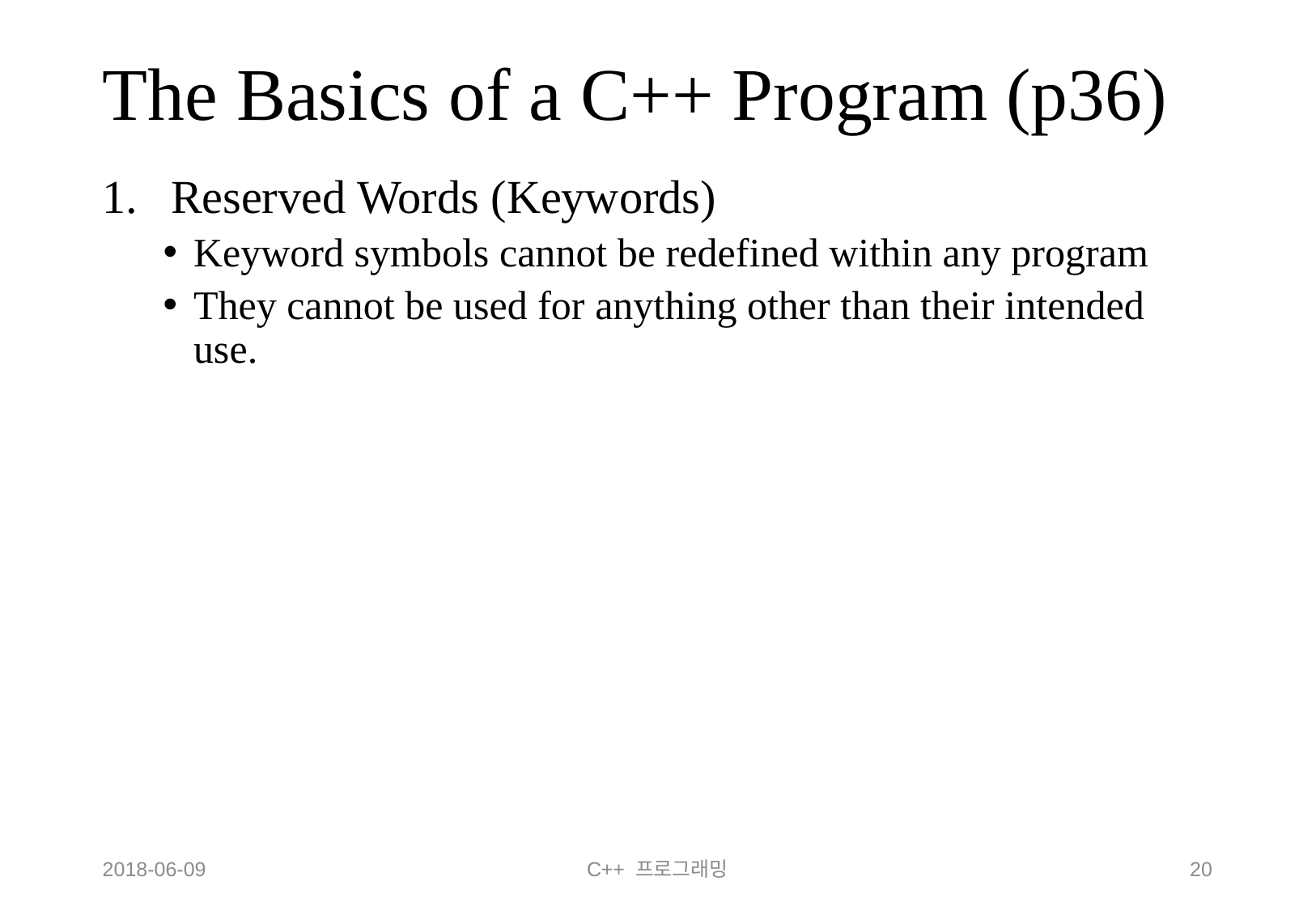

# The Basics of a C++ Program (p36)
Reserved Words (Keywords)
Keyword symbols cannot be redefined within any program
They cannot be used for anything other than their intended use.

2018-06-09
C++ 프로그래밍
20